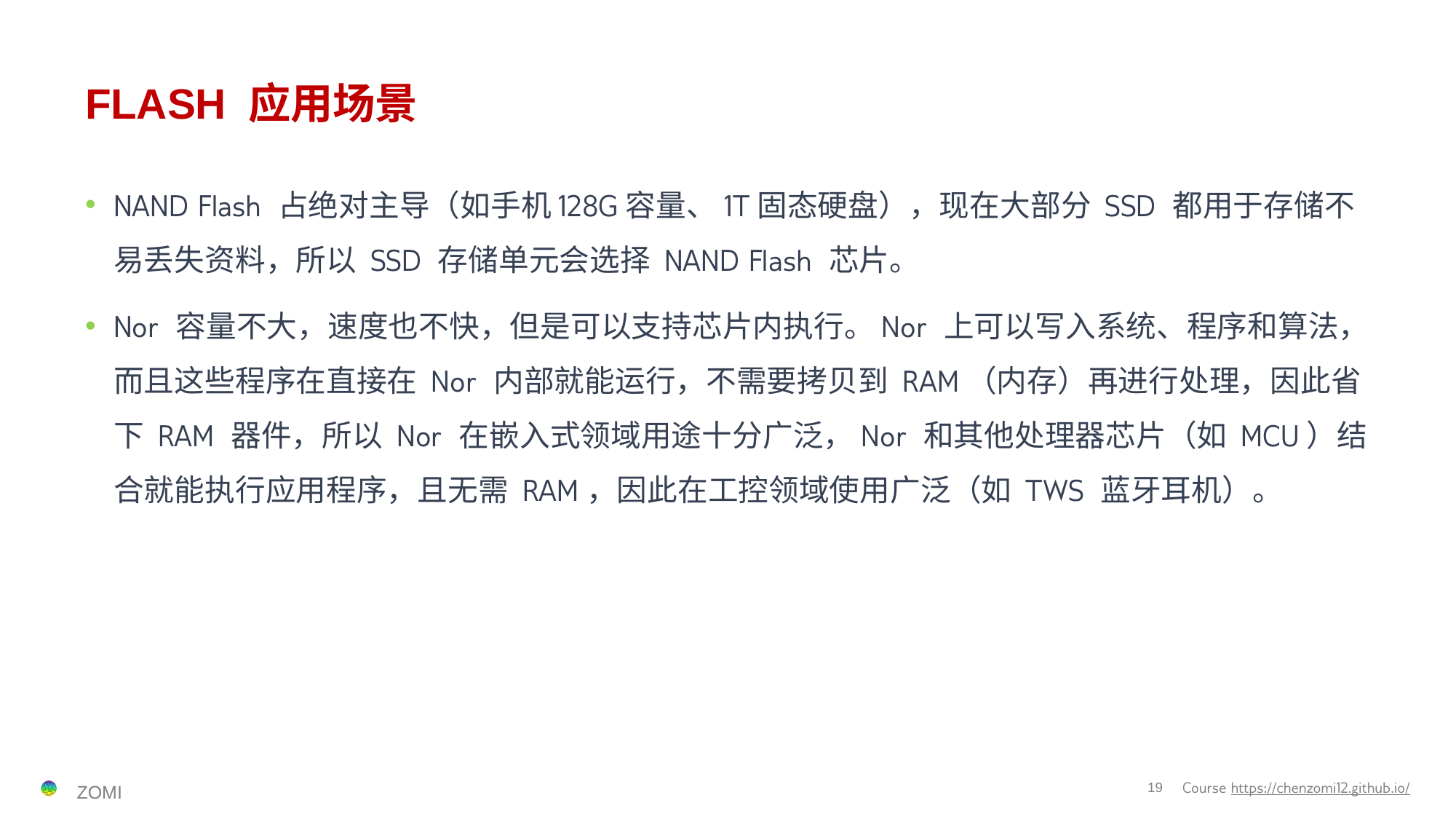

# FLASH 应用场景
NAND Flash 占绝对主导（如手机128G容量、1T固态硬盘），现在大部分 SSD 都用于存储不易丢失资料，所以 SSD 存储单元会选择 NAND Flash 芯片。
Nor 容量不大，速度也不快，但是可以支持芯片内执行。Nor 上可以写入系统、程序和算法，而且这些程序在直接在 Nor 内部就能运行，不需要拷贝到 RAM（内存）再进行处理，因此省下 RAM 器件，所以 Nor 在嵌入式领域用途十分广泛，Nor 和其他处理器芯片（如 MCU）结合就能执行应用程序，且无需 RAM，因此在工控领域使用广泛（如 TWS 蓝牙耳机）。